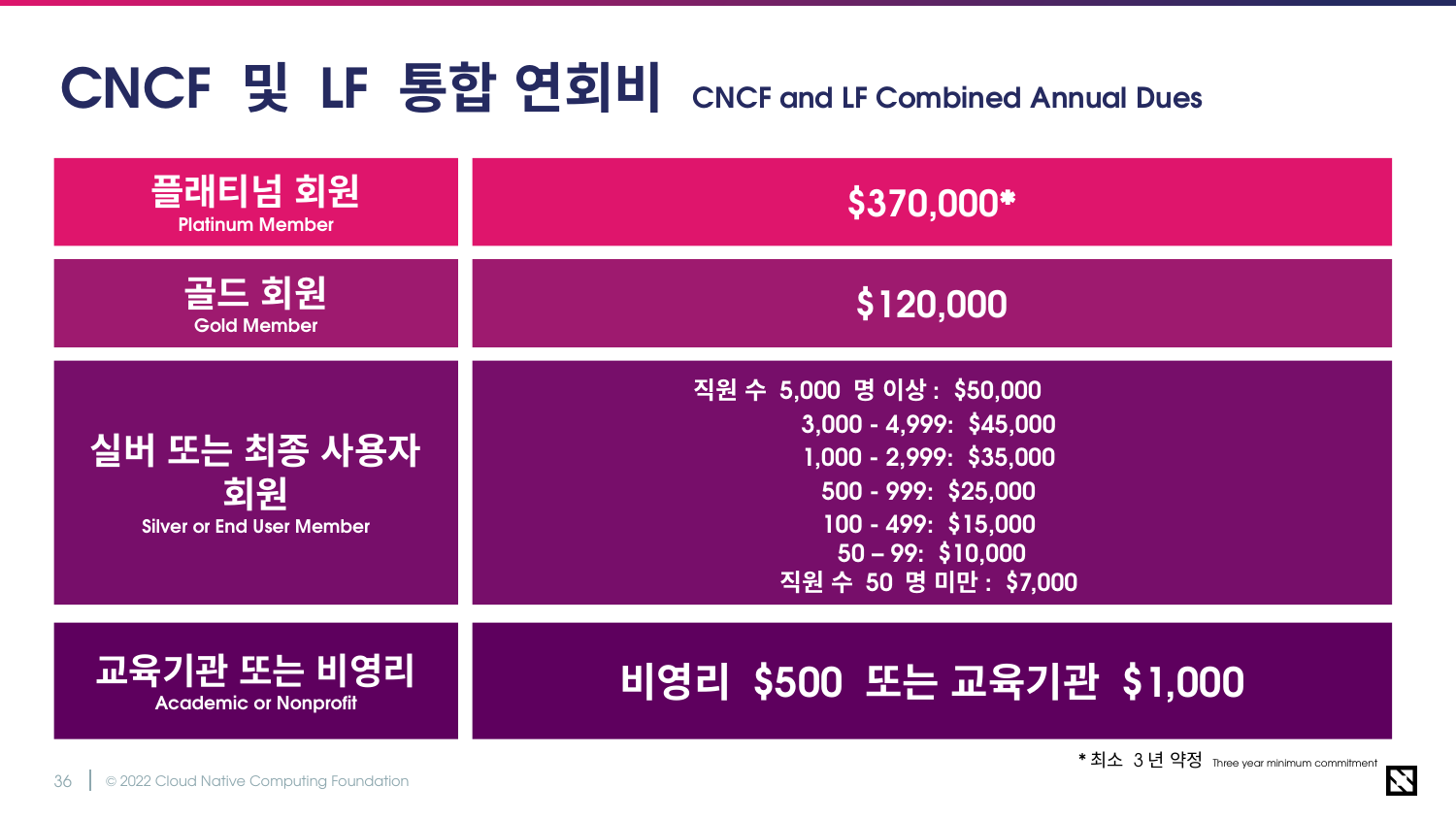

# CNCF 및 LF 통합 연회비 CNCF and LF Combined Annual Dues
플래티넘 회원
Platinum Member
$370,000*
골드 회원
Gold Member
$120,000
직원 수 5,000 명 이상:  $50,000
3,000 - 4,999:  $45,000
1,000 - 2,999:  $35,000
500 - 999:  $25,000
100 - 499:  $15,000
50 – 99:  $10,000
직원 수 50 명 미만:  $7,000
실버 또는 최종 사용자 회원
Silver or End User Member
교육기관 또는 비영리
Academic or Nonprofit
비영리 $500 또는 교육기관 $1,000
*최소 3년 약정 Three year minimum commitment